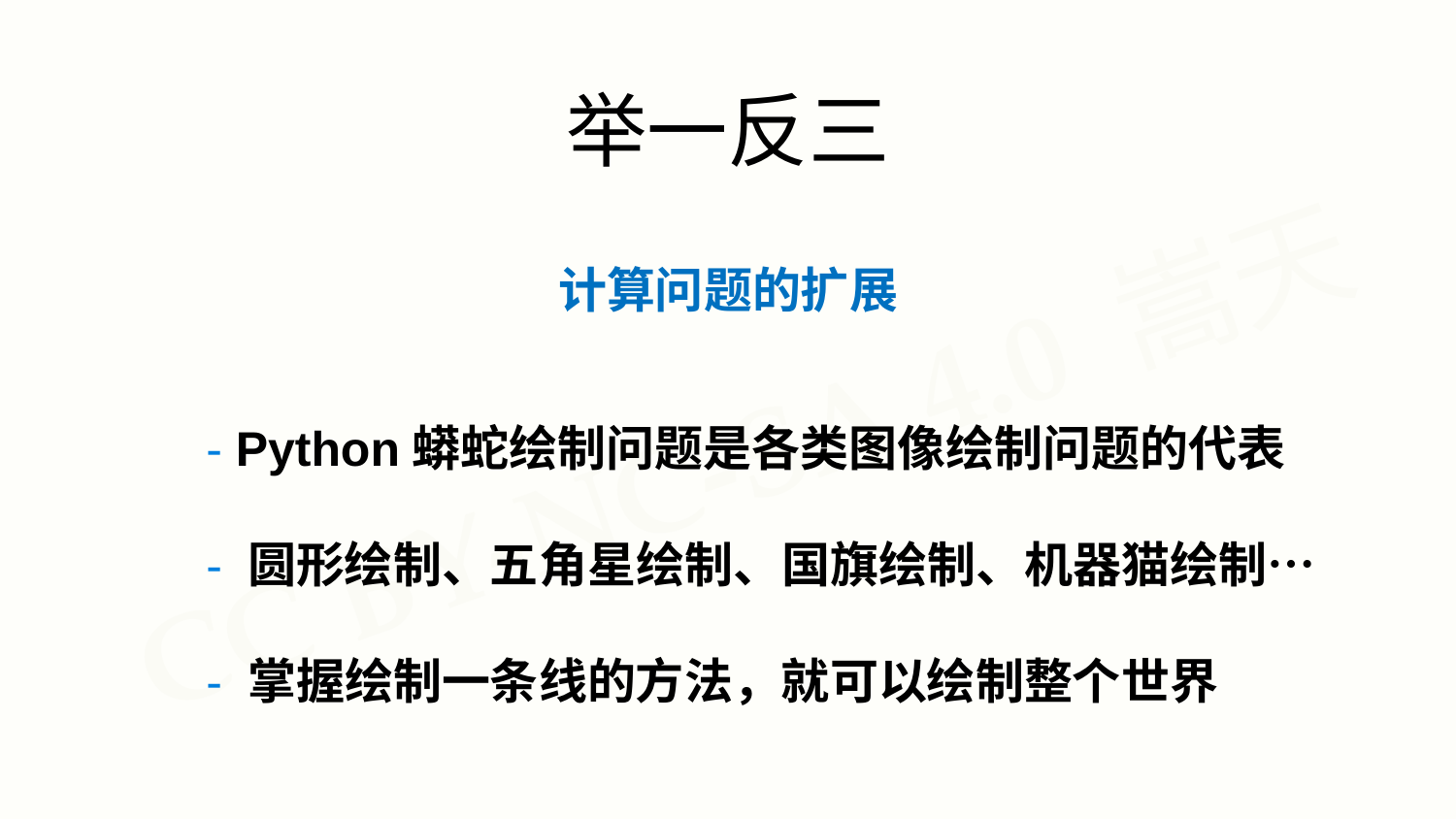

举一反三
计算问题的扩展
            - Python蟒蛇绘制问题是各类图像绘制问题的代表
            - 圆形绘制、五角星绘制、国旗绘制、机器猫绘制…
            - 掌握绘制一条线的方法，就可以绘制整个世界